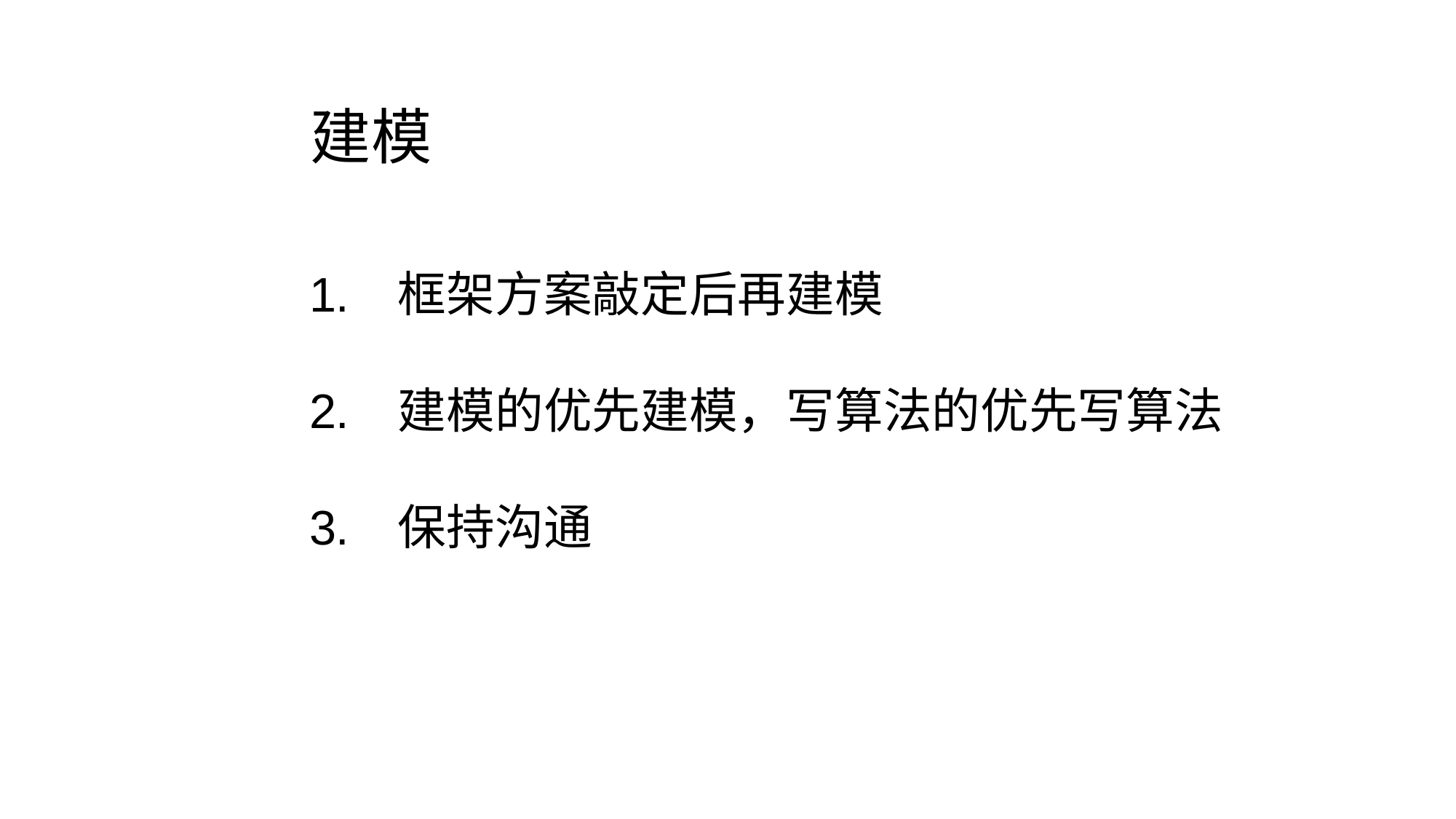

建模
框架方案敲定后再建模

建模的优先建模，写算法的优先写算法

保持沟通